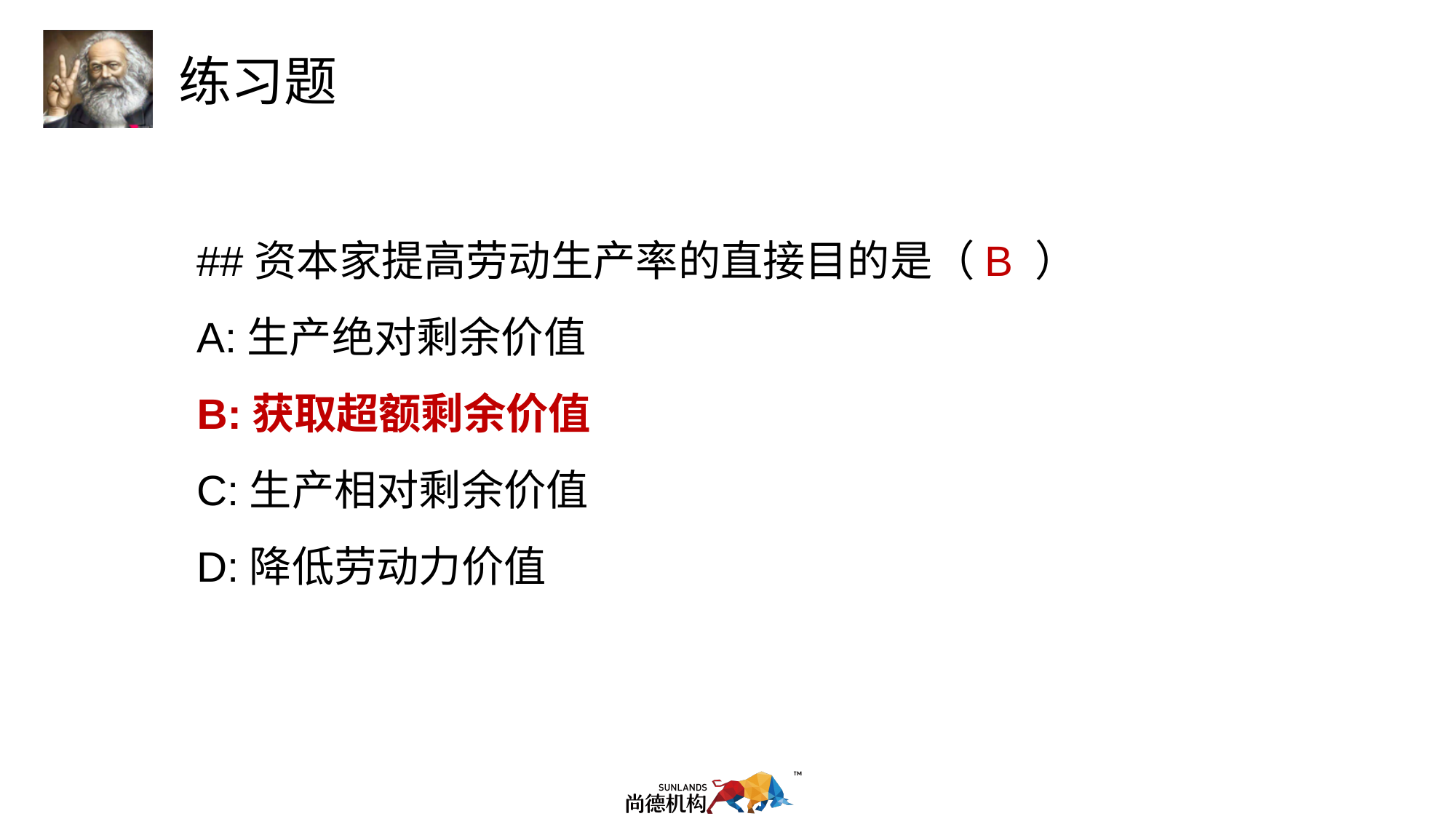

##资本家提高劳动生产率的直接目的是（B ）
A:生产绝对剩余价值
B:获取超额剩余价值
C:生产相对剩余价值
D:降低劳动力价值